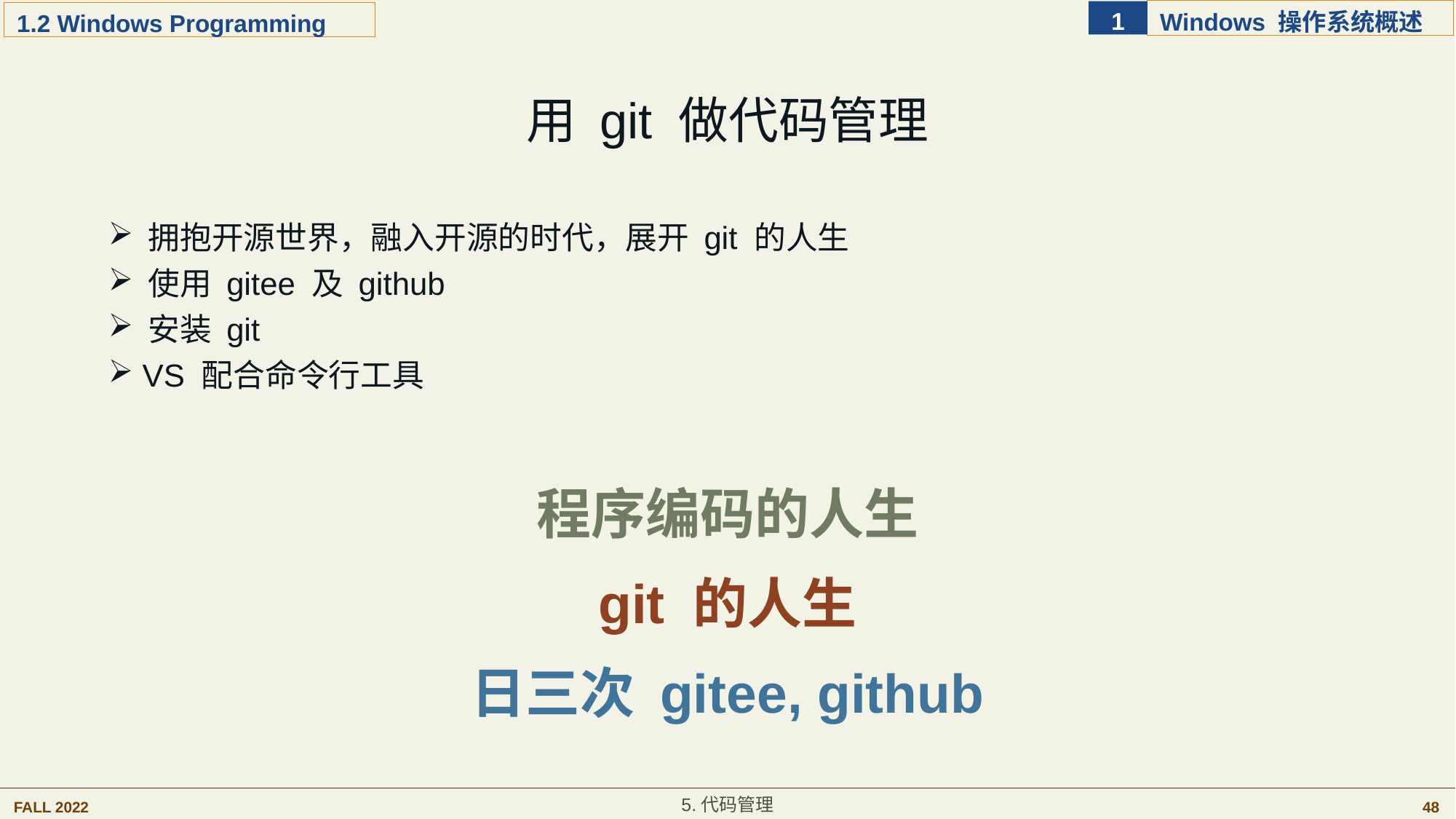

用 git 做代码管理
 拥抱开源世界，融入开源的时代，展开 git 的人生
 使用 gitee 及 github
 安装 git
 VS 配合命令行工具
程序编码的人生
git 的人生
日三次 gitee, github
5.代码管理